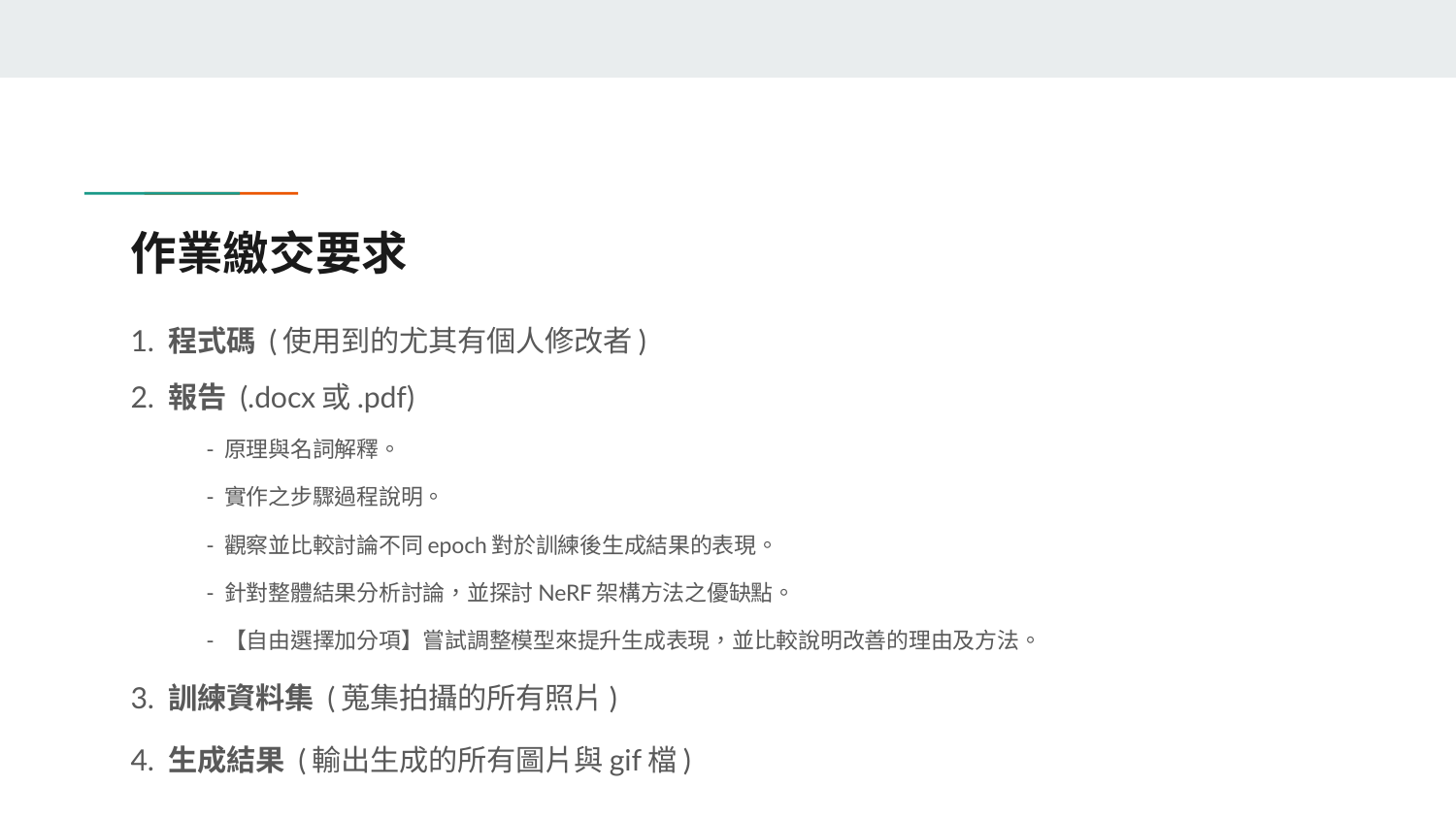

# 作業繳交要求
1. 程式碼 (使用到的尤其有個人修改者)
2. 報告 (.docx或.pdf)
- 原理與名詞解釋。
- 實作之步驟過程說明。
- 觀察並比較討論不同epoch對於訓練後生成結果的表現。
- 針對整體結果分析討論，並探討NeRF架構方法之優缺點。
- 【自由選擇加分項】嘗試調整模型來提升生成表現，並比較說明改善的理由及方法。
3. 訓練資料集 (蒐集拍攝的所有照片)
4. 生成結果 (輸出生成的所有圖片與gif檔)